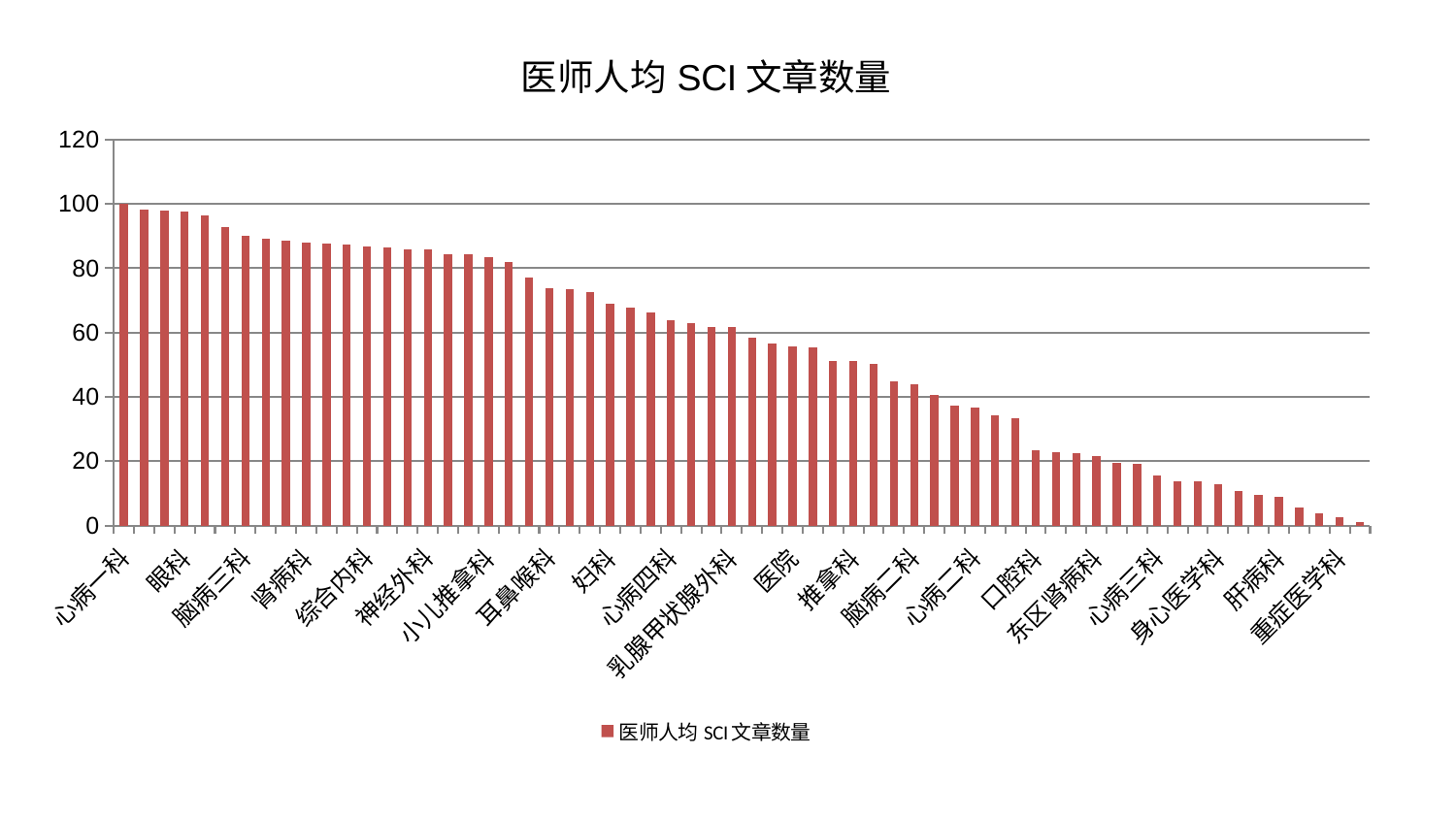

### Chart: 医师人均SCI文章数量

| Category | 医师人均SCI文章数量 |
|---|---|
| 心病一科 | 100.00000000000001 |
| 针灸科 | 98.30146519427869 |
| 内分泌科 | 97.98703941576605 |
| 眼科 | 97.66854509292807 |
| 儿科 | 96.3130169320627 |
| 产科 | 92.89754162883861 |
| 脑病三科 | 90.17864300979384 |
| 周围血管科 | 89.19240733168891 |
| 妇科妇二科合并 | 88.53958073796606 |
| 肾病科 | 88.12338146949168 |
| 老年医学科 | 87.68746320074048 |
| 神经内科 | 87.3873364945786 |
| 综合内科 | 86.78207624883028 |
| 泌尿外科 | 86.50379359737049 |
| 胸外科 | 85.85915879394372 |
| 神经外科 | 85.75043612786902 |
| 皮肤科 | 84.26453869760213 |
| 普通外科 | 84.24678833566841 |
| 小儿推拿科 | 83.38465521508208 |
| 肝胆外科 | 81.90186961254405 |
| 东区重症医学科 | 77.2434925247423 |
| 耳鼻喉科 | 73.92631346855475 |
| 小儿骨科 | 73.59237871857536 |
| 中医外治中心 | 72.71952112630412 |
| 妇科 | 69.07994443998443 |
| 微创骨科 | 67.85010029271761 |
| 美容皮肤科 | 66.2308691634203 |
| 心病四科 | 63.91865422003387 |
| 脑病一科 | 62.8892491697241 |
| 脊柱骨科 | 61.66807011333631 |
| 乳腺甲状腺外科 | 61.59619681650503 |
| 骨科 | 58.4596455167042 |
| 肿瘤内科 | 56.74368326430654 |
| 医院 | 55.77869261131752 |
| 运动损伤骨科 | 55.365754675925245 |
| 西区重症医学科 | 51.27768687316445 |
| 推拿科 | 51.06001623809413 |
| 中医经典科 | 50.20684744713758 |
| 男科 | 44.80967130980764 |
| 脑病二科 | 44.0501023017645 |
| 肾脏内科 | 40.73100193474384 |
| 风湿病科 | 37.381418172794014 |
| 心病二科 | 36.65729014951147 |
| 脾胃病科 | 34.29763416154407 |
| 心血管内科 | 33.50111524504022 |
| 口腔科 | 23.3134433663814 |
| 呼吸内科 | 22.634948267342494 |
| 康复科 | 22.573680717062125 |
| 东区肾病科 | 21.53241913722339 |
| 治未病中心 | 19.35196775004748 |
| 脾胃科消化科合并 | 19.302113143894974 |
| 心病三科 | 15.666146643025582 |
| 肛肠科 | 13.83802006464606 |
| 血液科 | 13.630102735895242 |
| 身心医学科 | 12.799418464779695 |
| 创伤骨科 | 10.737100229727119 |
| 妇二科 | 9.465055954810838 |
| 肝病科 | 8.851987168558377 |
| 显微骨科 | 5.4388695196266115 |
| 关节骨科 | 3.832251922258118 |
| 重症医学科 | 2.6644395871708717 |
| 消化内科 | 1.1984861252516925 |
199